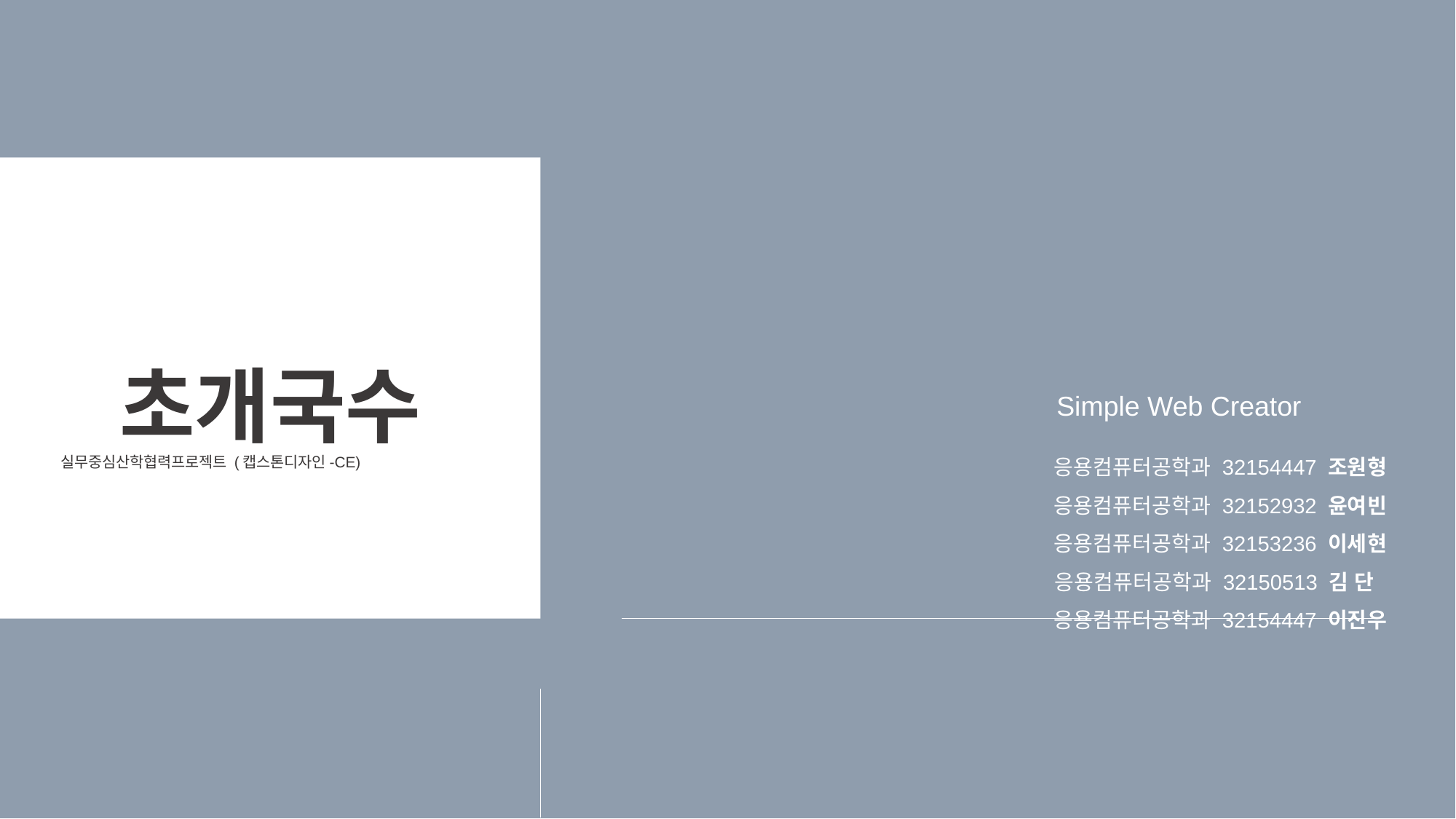

초개국수
           실무중심산학협력프로젝트 (캡스톤디자인-CE)
Simple Web Creator
응용컴퓨터공학과 32154447 조원형
응용컴퓨터공학과 32152932 윤여빈
응용컴퓨터공학과 32153236 이세현
응용컴퓨터공학과 32150513 김 단
응용컴퓨터공학과 32154447 이진우